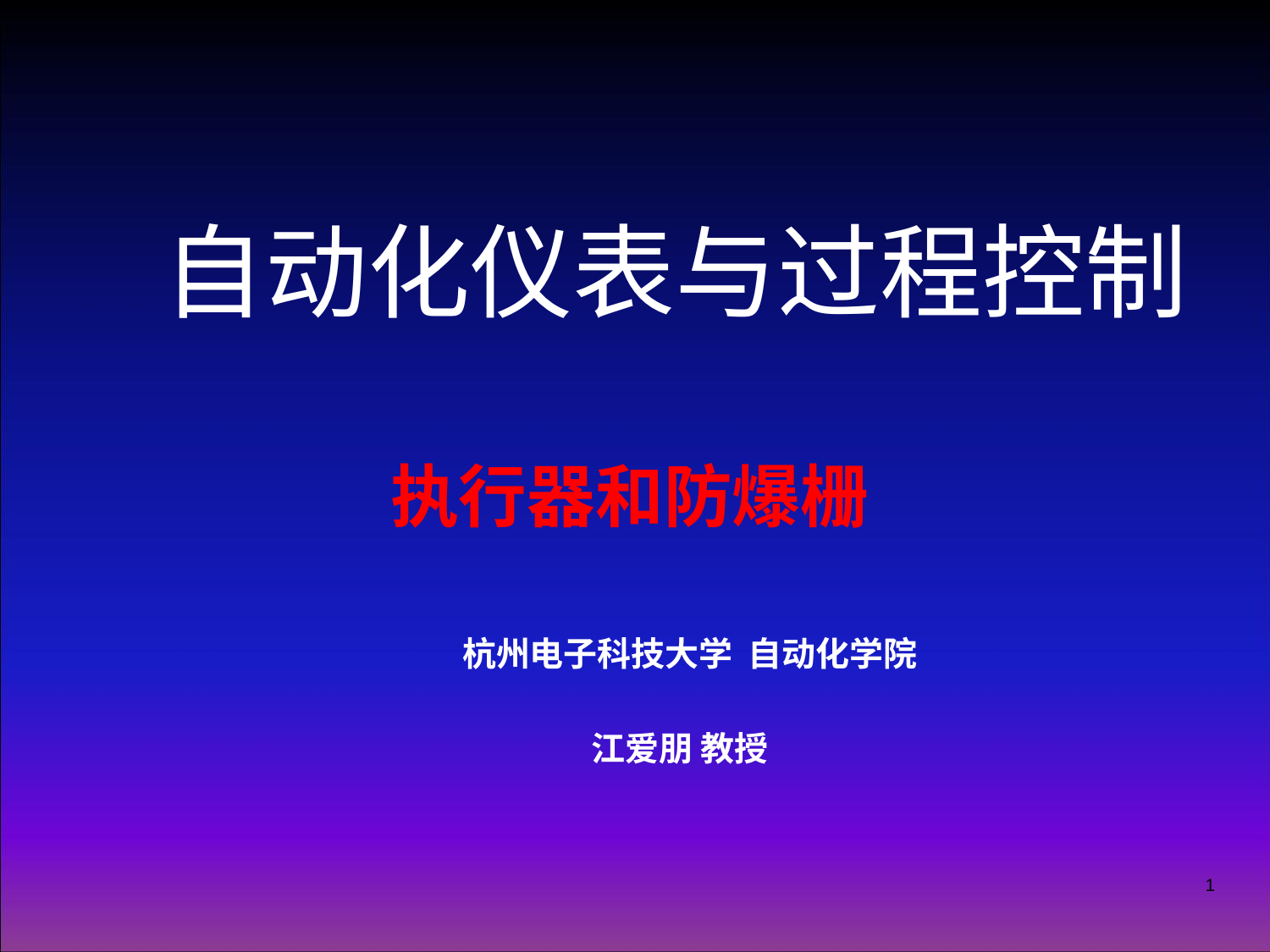

# 自动化仪表与过程控制 执行器和防爆栅
  杭州电子科技大学  自动化学院

江爱朋 教授
1